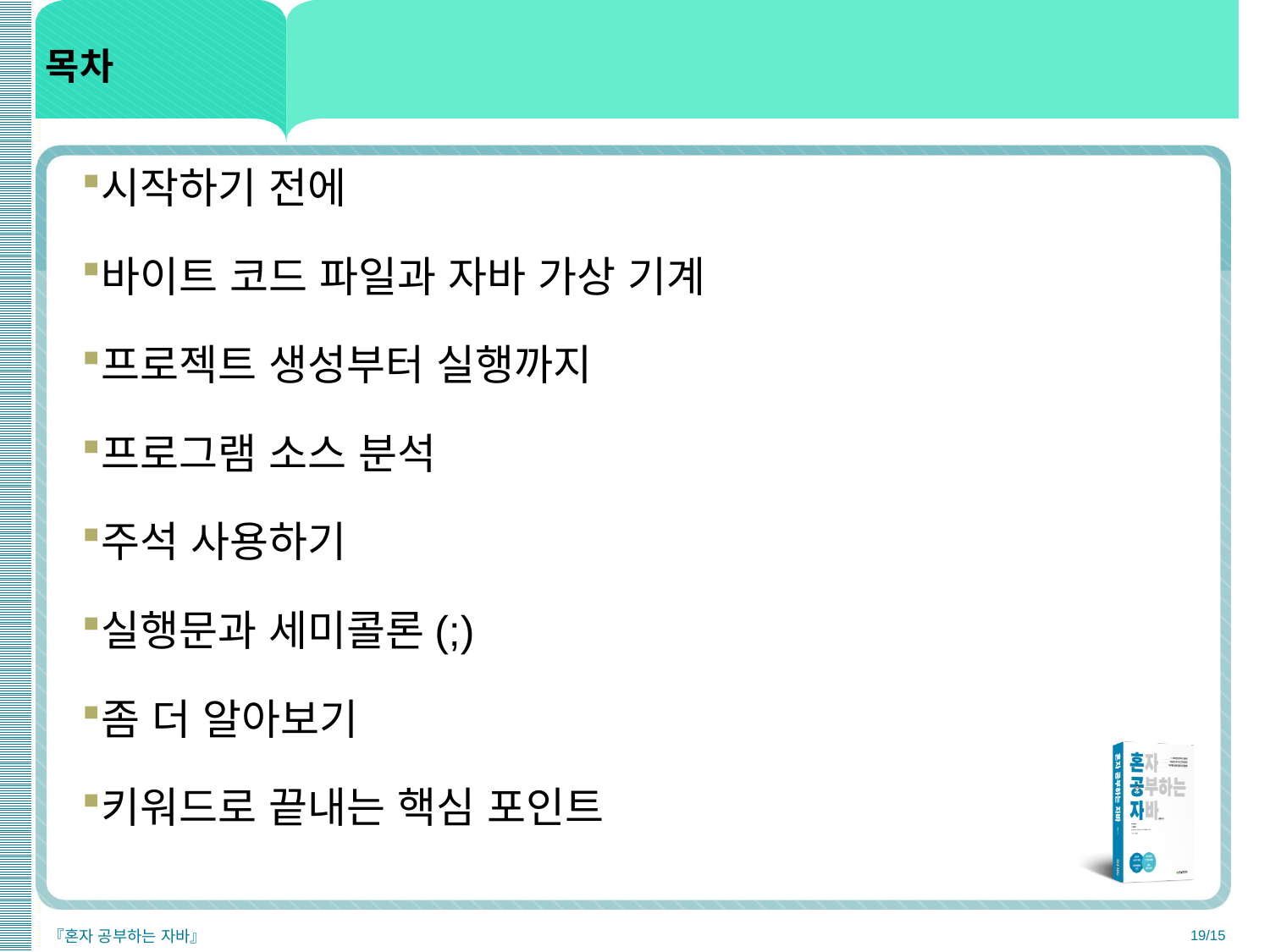

# 목차
시작하기 전에
바이트 코드 파일과 자바 가상 기계
프로젝트 생성부터 실행까지
프로그램 소스 분석
주석 사용하기
실행문과 세미콜론(;)
좀 더 알아보기
키워드로 끝내는 핵심 포인트